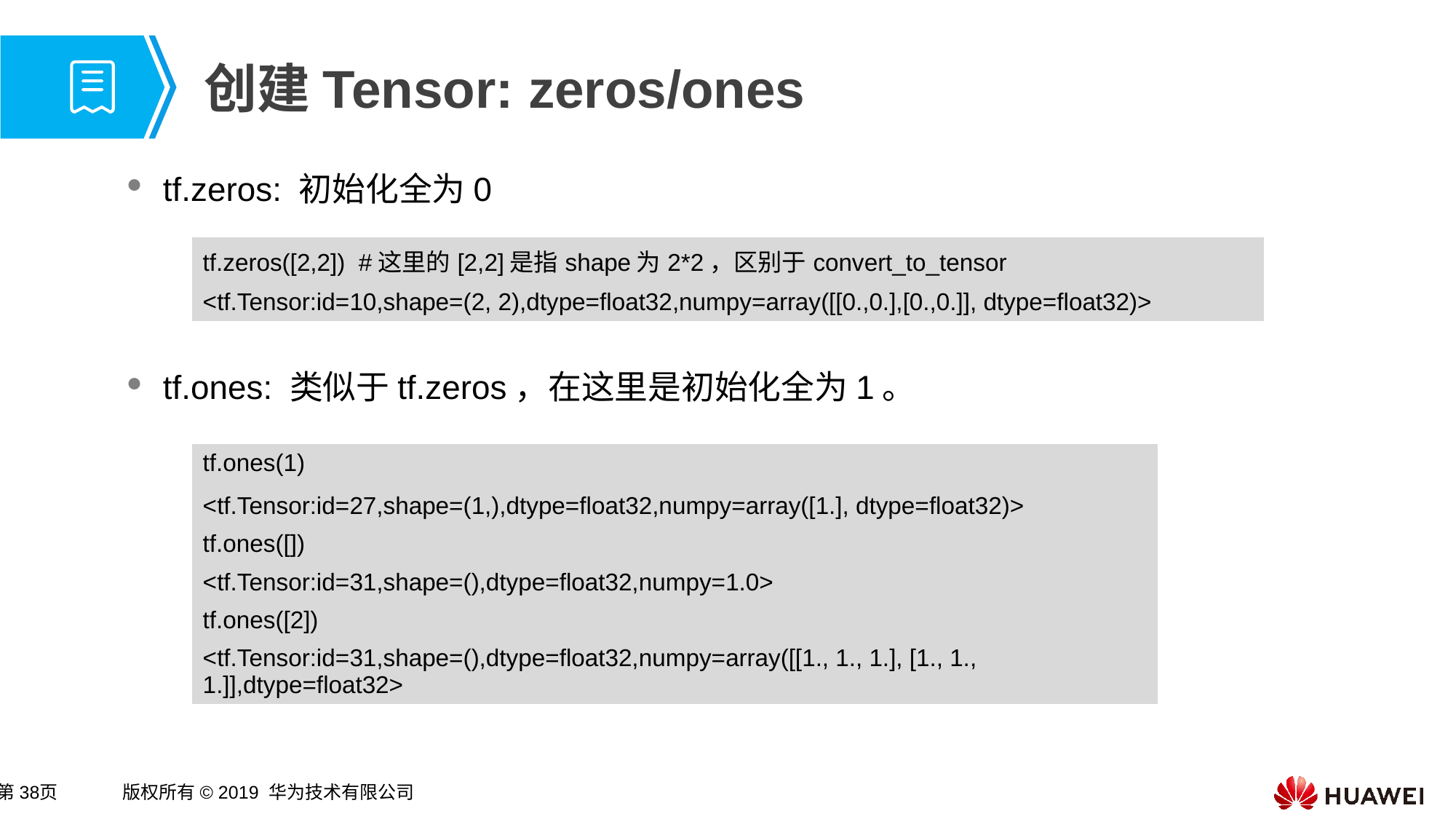

# 创建Tensor: zeros/ones
tf.zeros: 初始化全为0

tf.ones: 类似于tf.zeros，在这里是初始化全为1。

| tf.zeros([2,2]) #这里的[2,2]是指shape为2\*2，区别于convert\_to\_tensor |
| --- |
| <tf.Tensor:id=10,shape=(2, 2),dtype=float32,numpy=array([[0.,0.],[0.,0.]], dtype=float32)> |
| tf.ones(1) |
| --- |
| <tf.Tensor:id=27,shape=(1,),dtype=float32,numpy=array([1.], dtype=float32)> |
| tf.ones([]) |
| <tf.Tensor:id=31,shape=(),dtype=float32,numpy=1.0> |
| tf.ones([2]) |
| <tf.Tensor:id=31,shape=(),dtype=float32,numpy=array([[1., 1., 1.], [1., 1., 1.]],dtype=float32> |